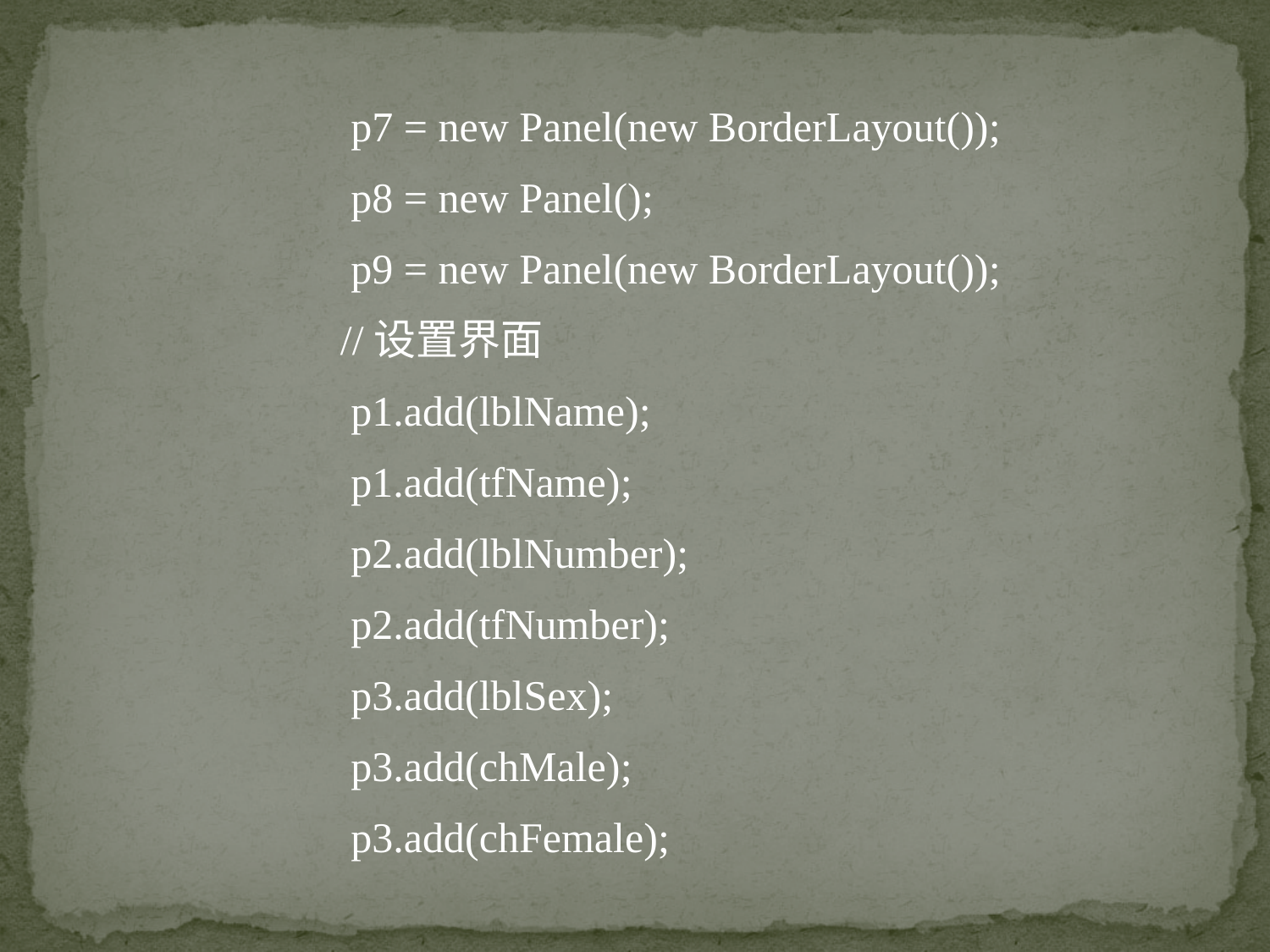

p7 = new Panel(new BorderLayout());
		p8 = new Panel();
		p9 = new Panel(new BorderLayout());
	           //设置界面
		p1.add(lblName);
		p1.add(tfName);
		p2.add(lblNumber);
		p2.add(tfNumber);
		p3.add(lblSex);
		p3.add(chMale);
		p3.add(chFemale);